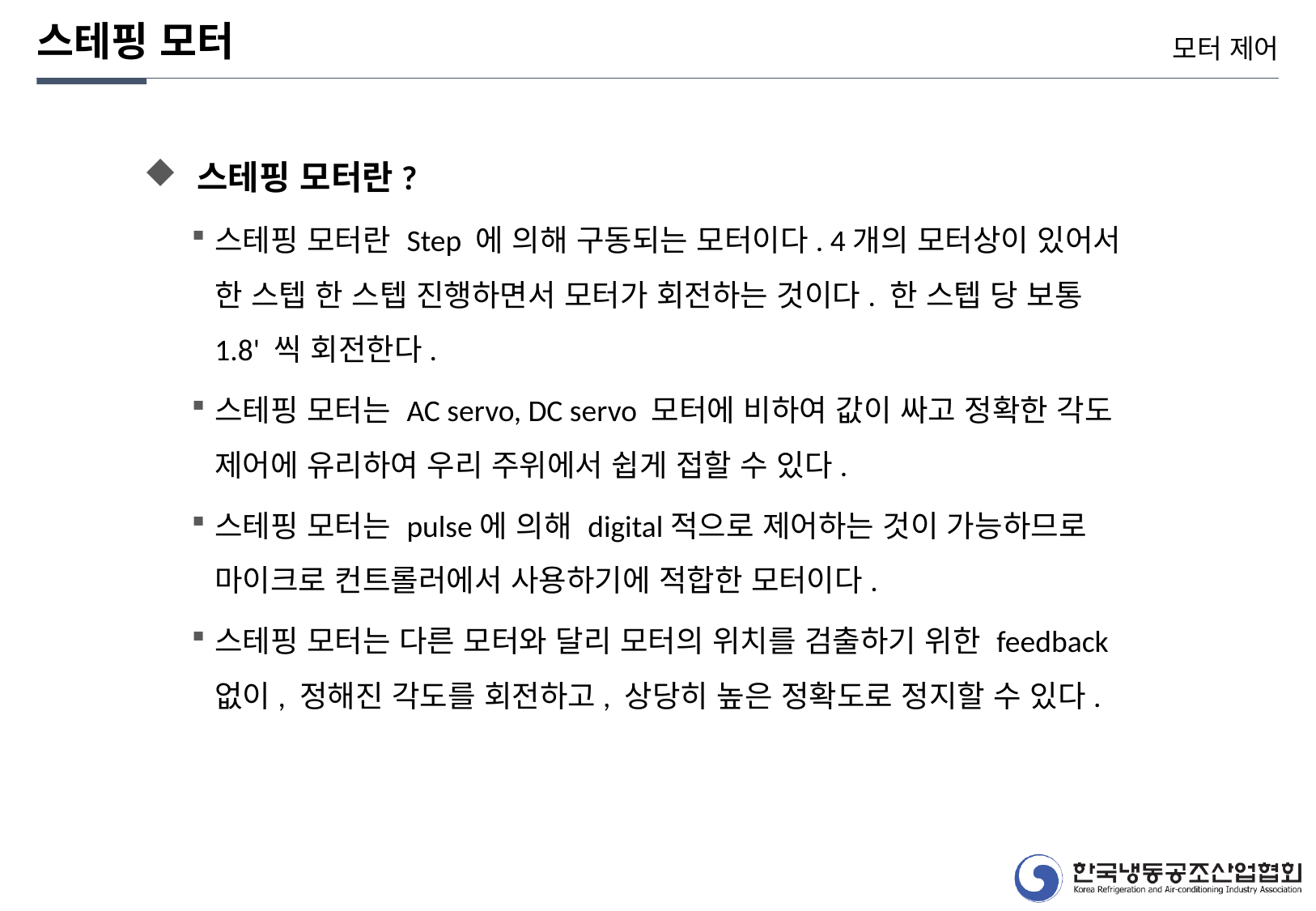

스테핑 모터
모터 제어
 스테핑 모터란?
스테핑 모터란 Step 에 의해 구동되는 모터이다. 4개의 모터상이 있어서 한 스텝 한 스텝 진행하면서 모터가 회전하는 것이다. 한 스텝 당 보통 1.8' 씩 회전한다.
스테핑 모터는 AC servo, DC servo 모터에 비하여 값이 싸고 정확한 각도 제어에 유리하여 우리 주위에서 쉽게 접할 수 있다.
스테핑 모터는 pulse에 의해 digital적으로 제어하는 것이 가능하므로 마이크로 컨트롤러에서 사용하기에 적합한 모터이다.
스테핑 모터는 다른 모터와 달리 모터의 위치를 검출하기 위한 feedback없이, 정해진 각도를 회전하고, 상당히 높은 정확도로 정지할 수 있다.